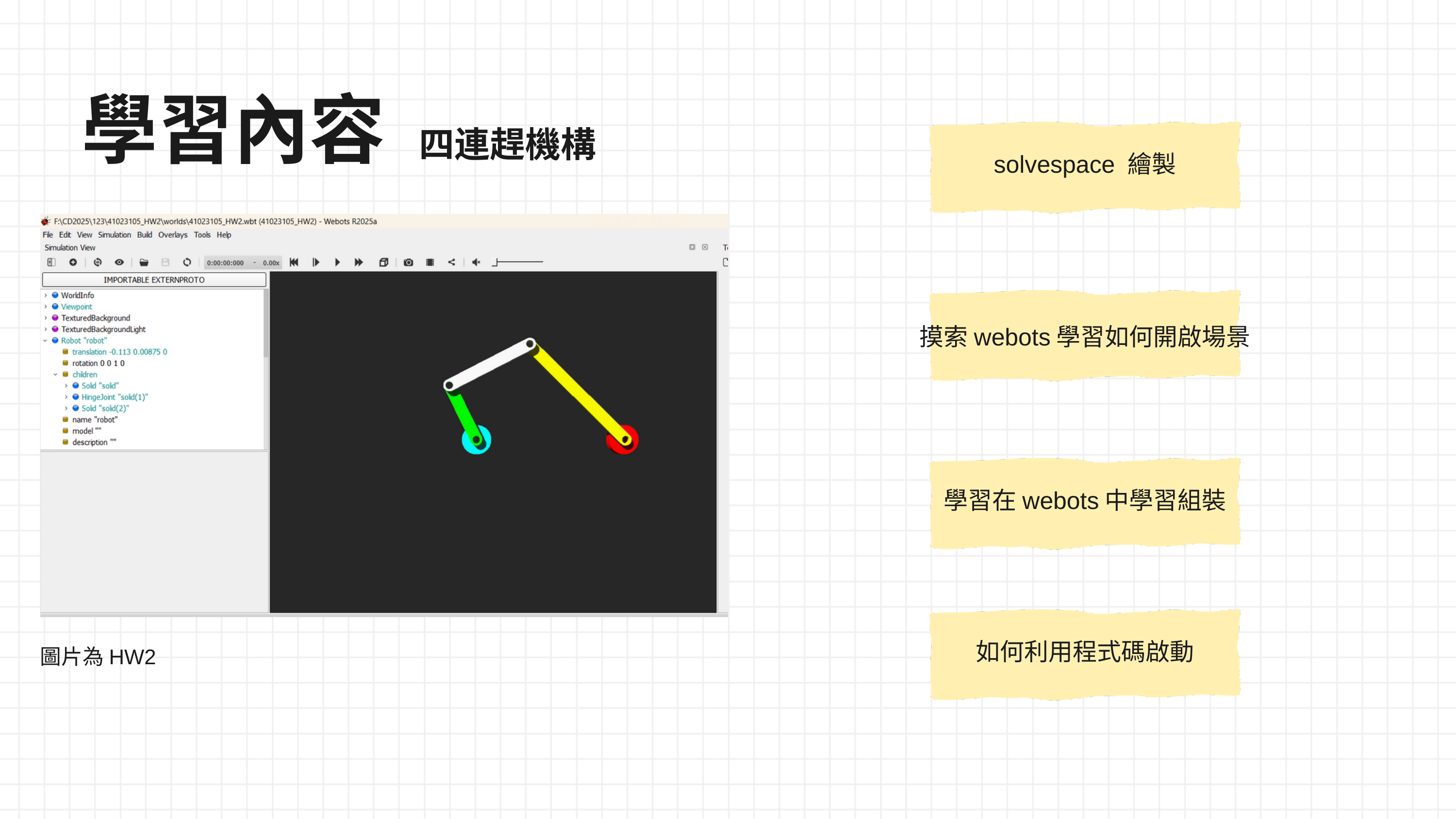

學習內容
四連趕機構

solvespace 繪製

摸索webots學習如何開啟場景

學習在webots中學習組裝

如何利用程式碼啟動
圖片為HW2